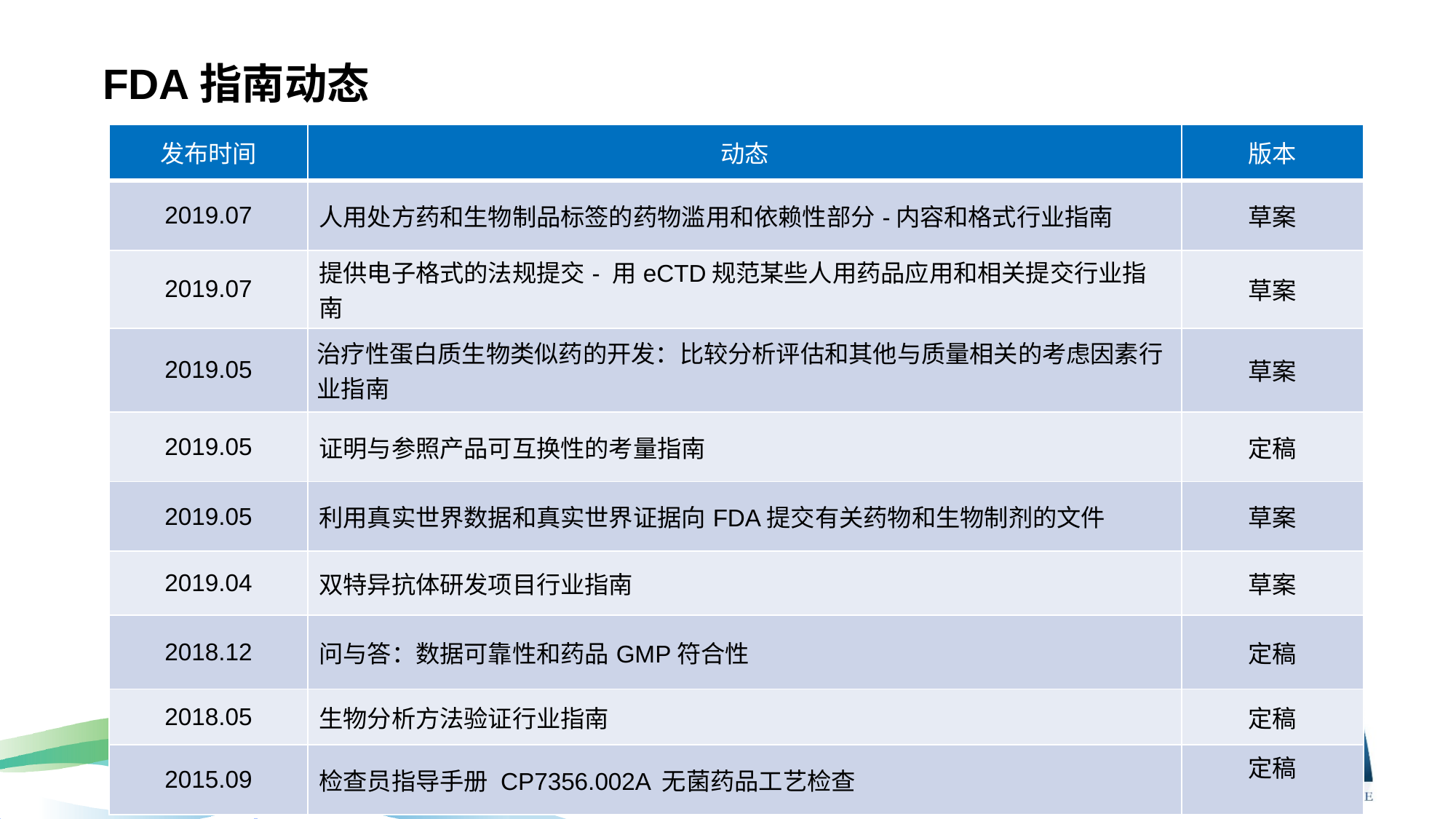

# FDA指南动态
| 发布时间 | 动态 | 版本 |
| --- | --- | --- |
| 2019.07 | 人用处方药和生物制品标签的药物滥用和依赖性部分-内容和格式行业指南 | 草案 |
| 2019.07 | 提供电子格式的法规提交- 用eCTD规范某些人用药品应用和相关提交行业指南 | 草案 |
| 2019.05 | 治疗性蛋白质生物类似药的开发：比较分析评估和其他与质量相关的考虑因素行业指南 | 草案 |
| 2019.05 | 证明与参照产品可互换性的考量指南 | 定稿 |
| 2019.05 | 利用真实世界数据和真实世界证据向FDA提交有关药物和生物制剂的文件 | 草案 |
| 2019.04 | 双特异抗体研发项目行业指南 | 草案 |
| 2018.12 | 问与答：数据可靠性和药品GMP符合性 | 定稿 |
| 2018.05 | 生物分析方法验证行业指南 | 定稿 |
| 2015.09 | 检查员指导手册 CP7356.002A 无菌药品工艺检查 | 定稿 |
9/160